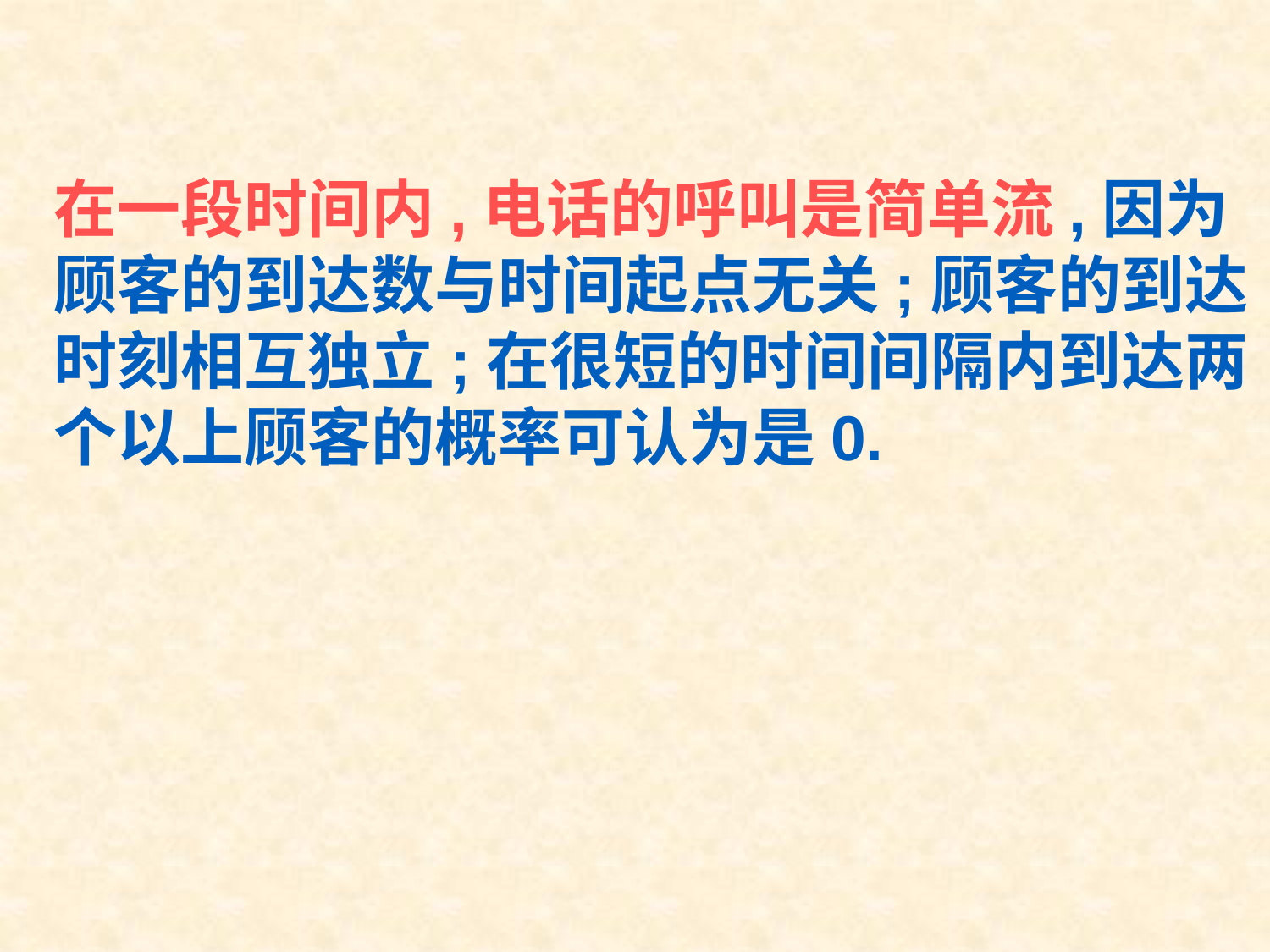

在一段时间内,电话的呼叫是简单流,因为
顾客的到达数与时间起点无关;顾客的到达
时刻相互独立;在很短的时间间隔内到达两
个以上顾客的概率可认为是0.